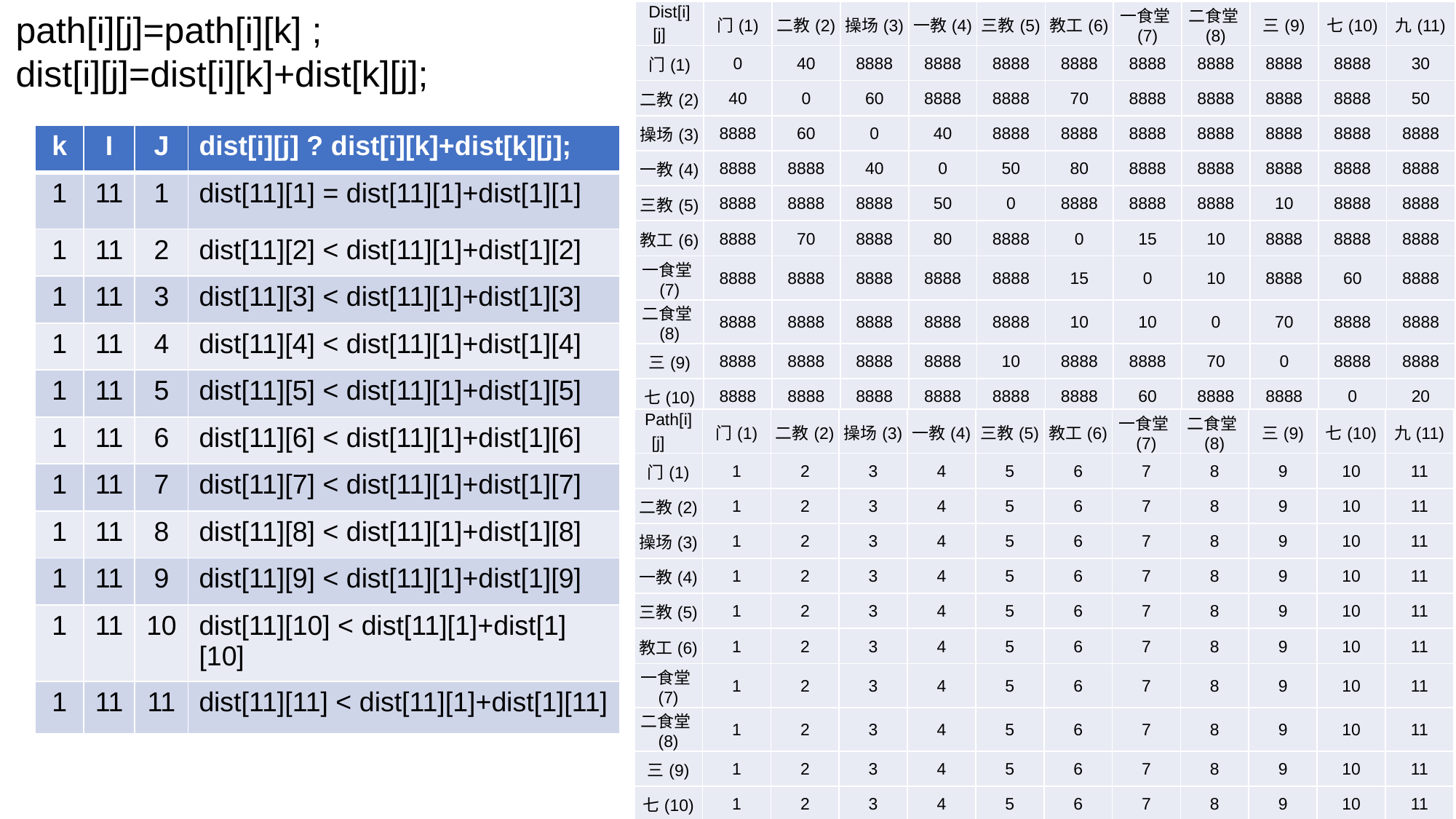

path[i][j]=path[i][k] ;
dist[i][j]=dist[i][k]+dist[k][j];
| Dist[i][j] | 门(1) | 二教(2) | 操场(3) | 一教(4) | 三教(5) | 教工(6) | 一食堂(7) | 二食堂(8) | 三(9) | 七(10) | 九(11) |
| --- | --- | --- | --- | --- | --- | --- | --- | --- | --- | --- | --- |
| 门(1) | 0 | 40 | 8888 | 8888 | 8888 | 8888 | 8888 | 8888 | 8888 | 8888 | 30 |
| 二教(2) | 40 | 0 | 60 | 8888 | 8888 | 70 | 8888 | 8888 | 8888 | 8888 | 50 |
| 操场(3) | 8888 | 60 | 0 | 40 | 8888 | 8888 | 8888 | 8888 | 8888 | 8888 | 8888 |
| 一教(4) | 8888 | 8888 | 40 | 0 | 50 | 80 | 8888 | 8888 | 8888 | 8888 | 8888 |
| 三教(5) | 8888 | 8888 | 8888 | 50 | 0 | 8888 | 8888 | 8888 | 10 | 8888 | 8888 |
| 教工(6) | 8888 | 70 | 8888 | 80 | 8888 | 0 | 15 | 10 | 8888 | 8888 | 8888 |
| 一食堂(7) | 8888 | 8888 | 8888 | 8888 | 8888 | 15 | 0 | 10 | 8888 | 60 | 8888 |
| 二食堂(8) | 8888 | 8888 | 8888 | 8888 | 8888 | 10 | 10 | 0 | 70 | 8888 | 8888 |
| 三(9) | 8888 | 8888 | 8888 | 8888 | 10 | 8888 | 8888 | 70 | 0 | 8888 | 8888 |
| 七(10) | 8888 | 8888 | 8888 | 8888 | 8888 | 8888 | 60 | 8888 | 8888 | 0 | 20 |
| 九(11) | 30 | 50 | 8888 | 8888 | 8888 | 8888 | 8888 | 8888 | 8888 | 20 | 0 |
| k | I | J | dist[i][j] ? dist[i][k]+dist[k][j]; |
| --- | --- | --- | --- |
| 1 | 11 | 1 | dist[11][1] = dist[11][1]+dist[1][1] |
| 1 | 11 | 2 | dist[11][2] < dist[11][1]+dist[1][2] |
| 1 | 11 | 3 | dist[11][3] < dist[11][1]+dist[1][3] |
| 1 | 11 | 4 | dist[11][4] < dist[11][1]+dist[1][4] |
| 1 | 11 | 5 | dist[11][5] < dist[11][1]+dist[1][5] |
| 1 | 11 | 6 | dist[11][6] < dist[11][1]+dist[1][6] |
| 1 | 11 | 7 | dist[11][7] < dist[11][1]+dist[1][7] |
| 1 | 11 | 8 | dist[11][8] < dist[11][1]+dist[1][8] |
| 1 | 11 | 9 | dist[11][9] < dist[11][1]+dist[1][9] |
| 1 | 11 | 10 | dist[11][10] < dist[11][1]+dist[1][10] |
| 1 | 11 | 11 | dist[11][11] < dist[11][1]+dist[1][11] |
| Path[i][j] | 门(1) | 二教(2) | 操场(3) | 一教(4) | 三教(5) | 教工(6) | 一食堂(7) | 二食堂(8) | 三(9) | 七(10) | 九(11) |
| --- | --- | --- | --- | --- | --- | --- | --- | --- | --- | --- | --- |
| 门(1) | 1 | 2 | 3 | 4 | 5 | 6 | 7 | 8 | 9 | 10 | 11 |
| 二教(2) | 1 | 2 | 3 | 4 | 5 | 6 | 7 | 8 | 9 | 10 | 11 |
| 操场(3) | 1 | 2 | 3 | 4 | 5 | 6 | 7 | 8 | 9 | 10 | 11 |
| 一教(4) | 1 | 2 | 3 | 4 | 5 | 6 | 7 | 8 | 9 | 10 | 11 |
| 三教(5) | 1 | 2 | 3 | 4 | 5 | 6 | 7 | 8 | 9 | 10 | 11 |
| 教工(6) | 1 | 2 | 3 | 4 | 5 | 6 | 7 | 8 | 9 | 10 | 11 |
| 一食堂(7) | 1 | 2 | 3 | 4 | 5 | 6 | 7 | 8 | 9 | 10 | 11 |
| 二食堂(8) | 1 | 2 | 3 | 4 | 5 | 6 | 7 | 8 | 9 | 10 | 11 |
| 三(9) | 1 | 2 | 3 | 4 | 5 | 6 | 7 | 8 | 9 | 10 | 11 |
| 七(10) | 1 | 2 | 3 | 4 | 5 | 6 | 7 | 8 | 9 | 10 | 11 |
| 九(11) | 1 | 2 | 3 | 4 | 5 | 6 | 7 | 8 | 9 | 10 | 11 |